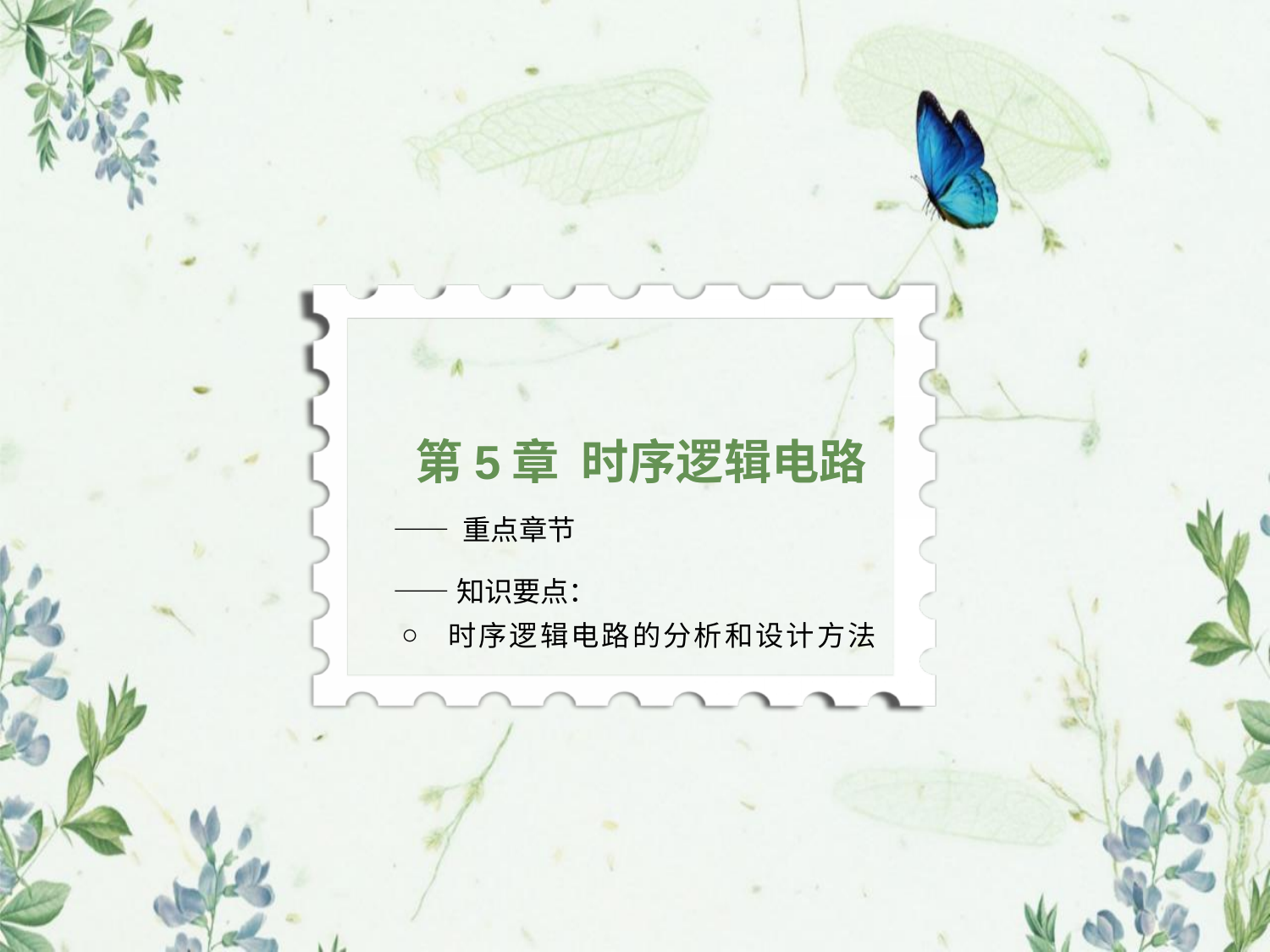

# 第5章  时序逻辑电路
     —— 重点章节
     ——知识要点：
 时序逻辑电路的分析和设计方法